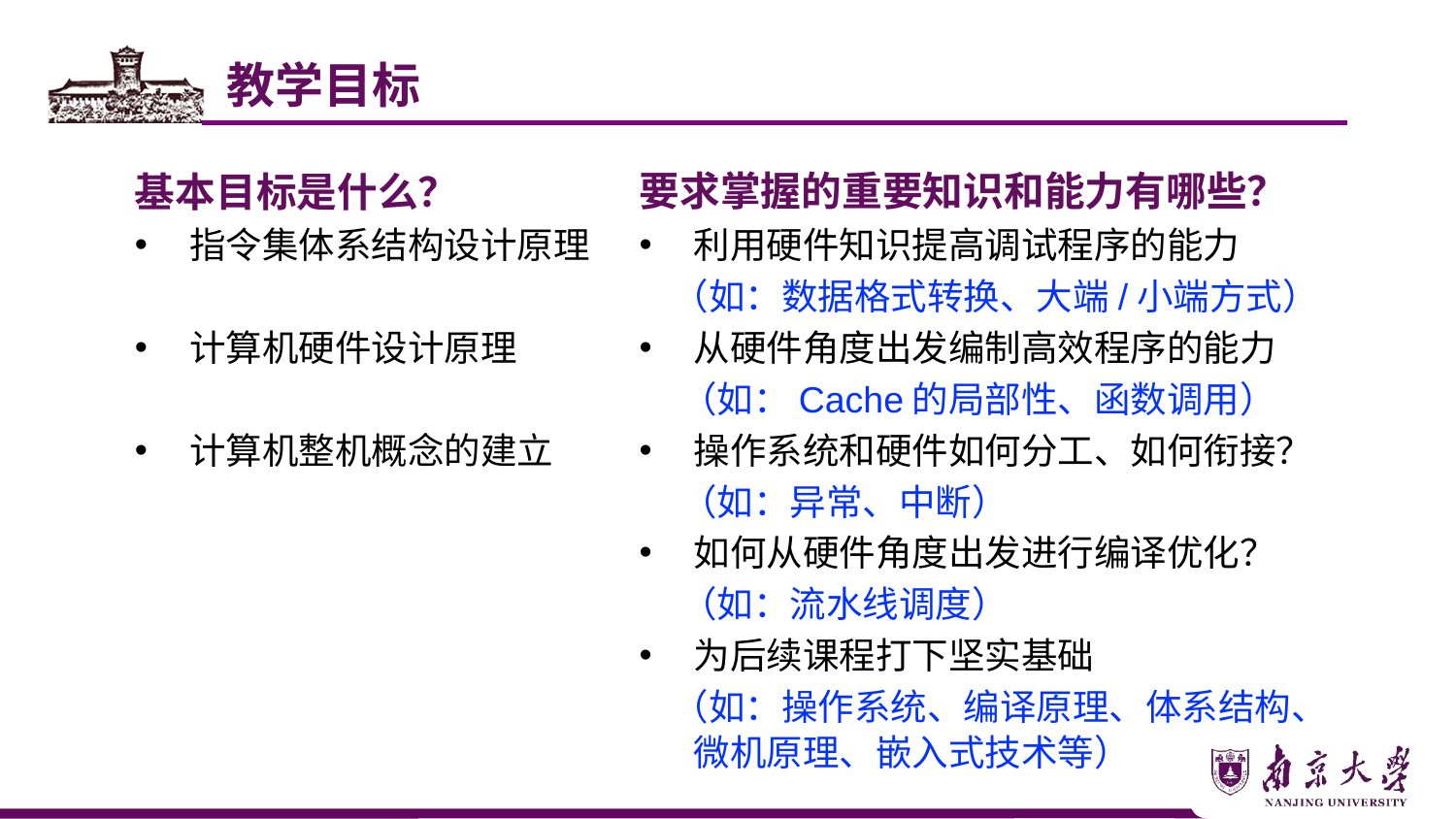

教学目标
基本目标是什么？
指令集体系结构设计原理

计算机硬件设计原理

计算机整机概念的建立
要求掌握的重要知识和能力有哪些？
利用硬件知识提高调试程序的能力
   （如：数据格式转换、大端/小端方式）
从硬件角度出发编制高效程序的能力
    （如：Cache的局部性、函数调用）
操作系统和硬件如何分工、如何衔接？
    （如：异常、中断）
如何从硬件角度出发进行编译优化？
    （如：流水线调度）
为后续课程打下坚实基础
   （如：操作系统、编译原理、体系结构、微机原理、嵌入式技术等）